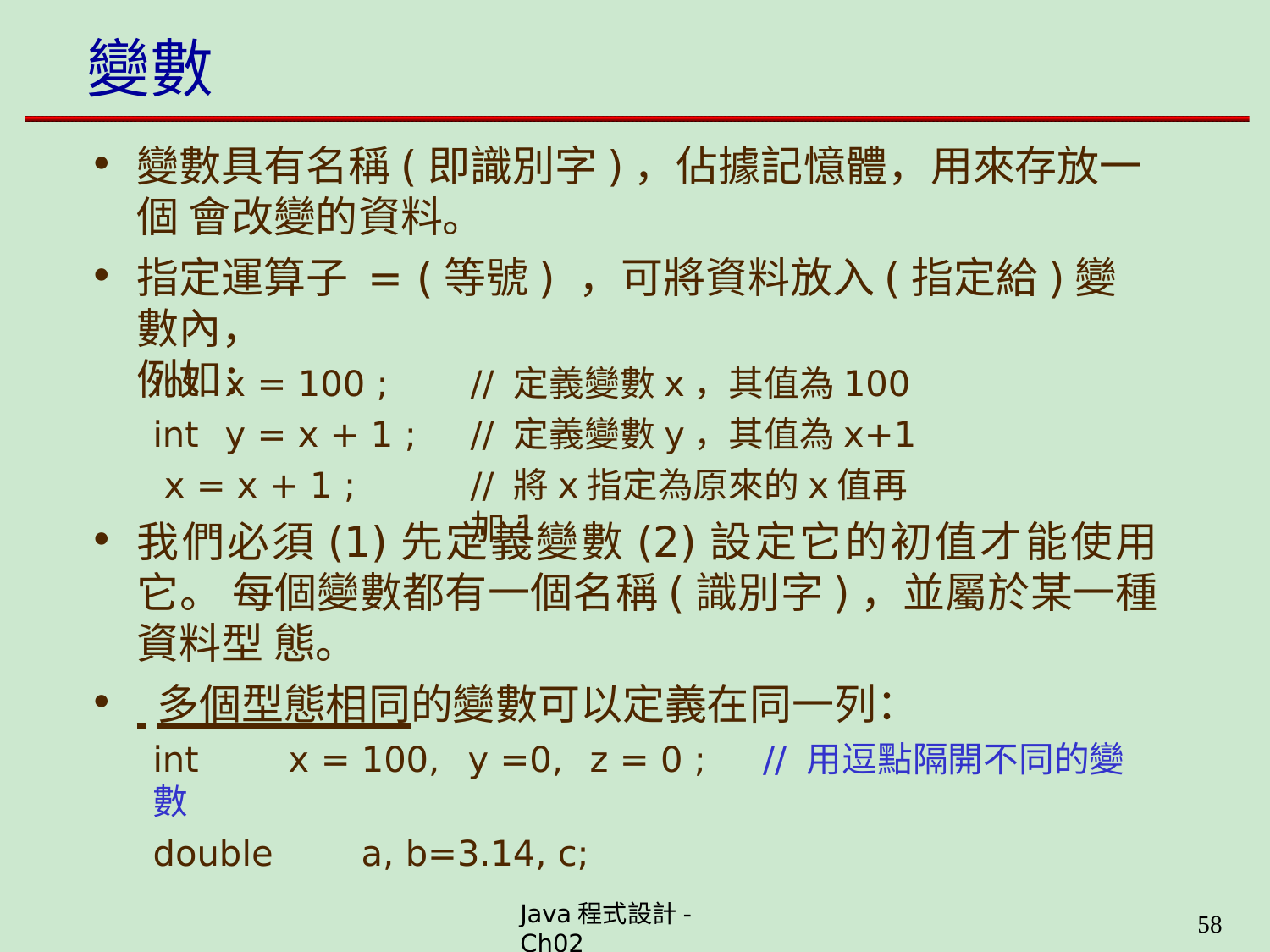

# 變數
變數具有名稱(即識別字)，佔據記憶體，用來存放一個 會改變的資料。
指定運算子 = (等號) ，可將資料放入(指定給)變數內，
例如：
int	x = 100 ;  int	y = x + 1 ;  x = x + 1 ;
// 定義變數x，其值為100
// 定義變數y，其值為x+1
// 將x指定為原來的x值再加1
我們必須(1)先定義變數(2)設定它的初值才能使用它。 每個變數都有一個名稱(識別字)，並屬於某一種資料型 態。
 多個型態相同的變數可以定義在同一列：
int	x = 100,	y =0,	z = 0 ;	// 用逗點隔開不同的變數
double	a, b=3.14, c;
Java程式設計-Ch02
58